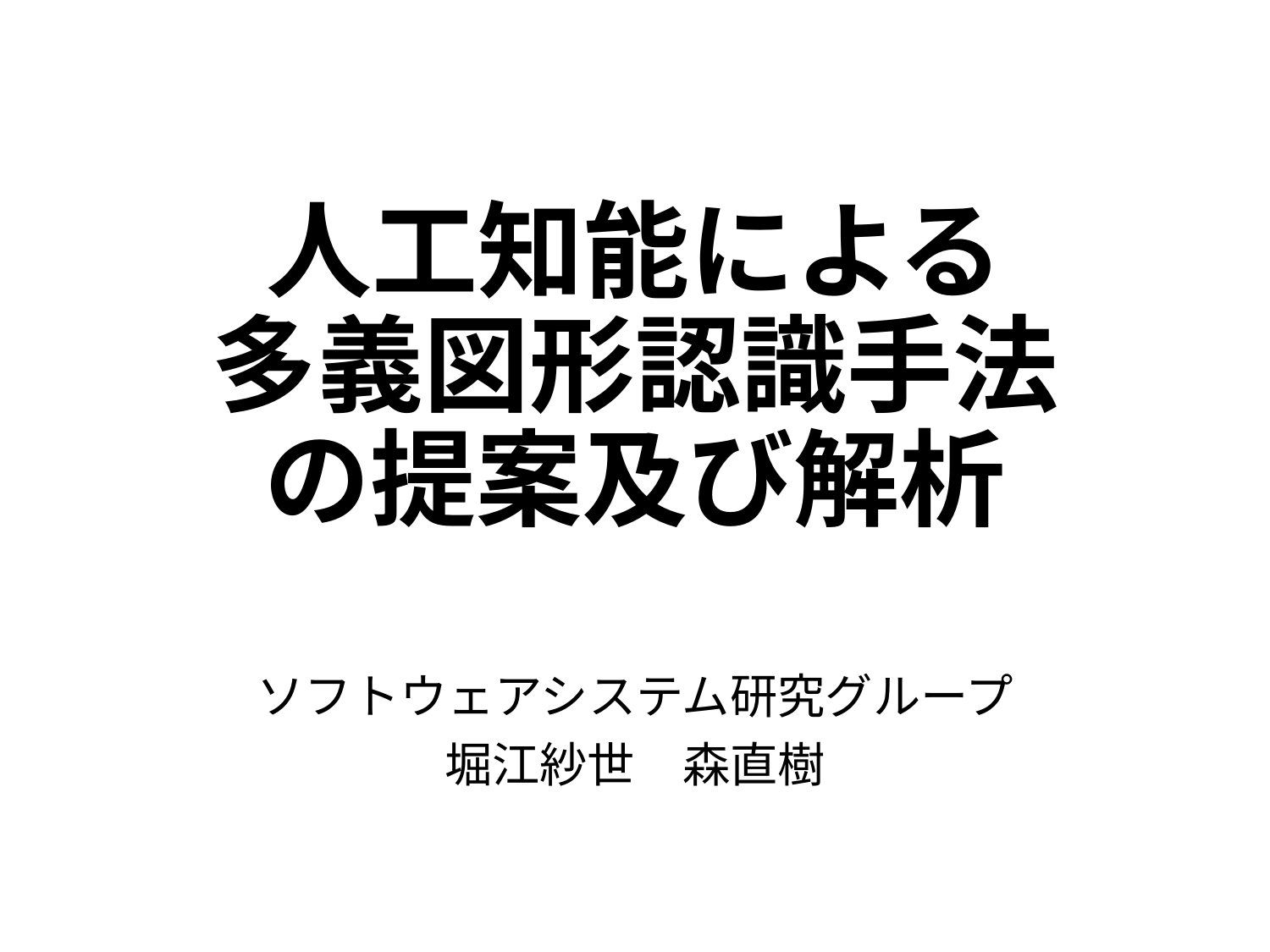

# 人工知能による 多義図形認識手法の提案及び解析
ソフトウェアシステム研究グループ
堀江紗世　森直樹